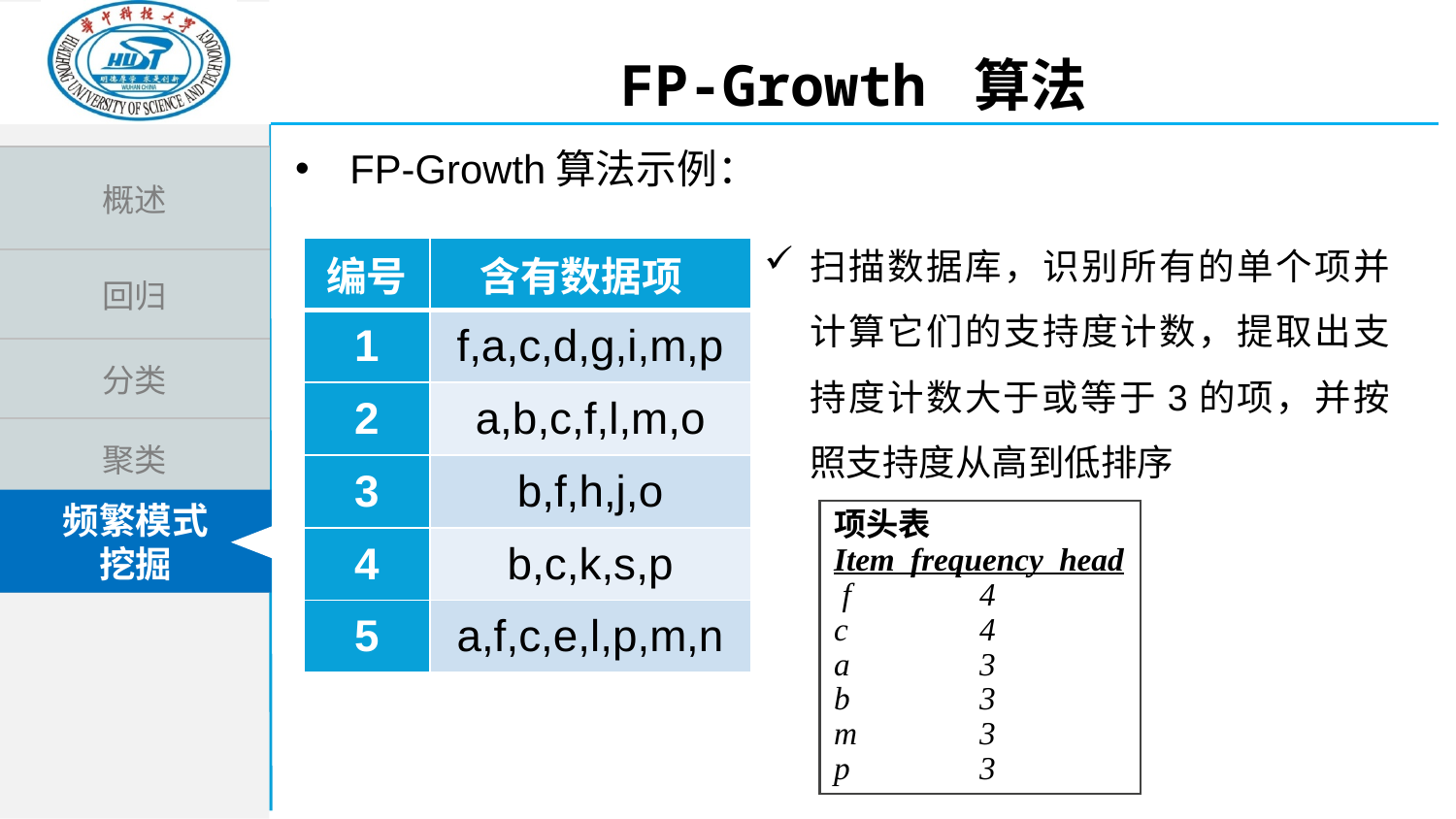

FP-Growth 算法
FP-Growth算法示例：
扫描数据库，识别所有的单个项并计算它们的支持度计数，提取出支持度计数大于或等于3的项，并按照支持度从高到低排序
| 编号 | 含有数据项 |
| --- | --- |
| 1 | f,a,c,d,g,i,m,p |
| 2 | a,b,c,f,l,m,o |
| 3 | b,f,h,j,o |
| 4 | b,c,k,s,p |
| 5 | a,f,c,e,l,p,m,n |
项头表
Item  frequency  head
 f	4
c	4
a	3
b	3
m	3
p	3